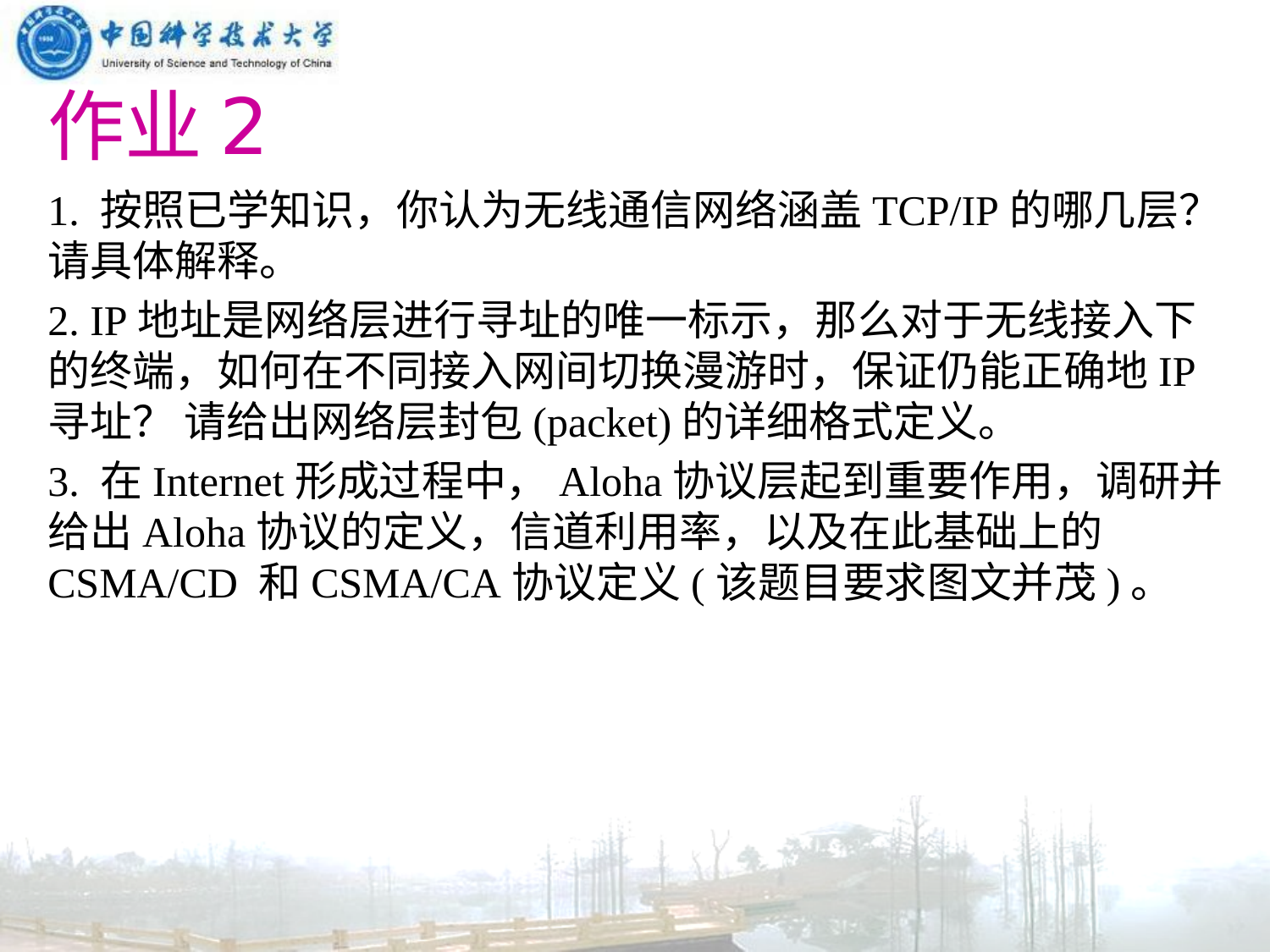

# 作业2
1. 按照已学知识，你认为无线通信网络涵盖TCP/IP的哪几层？请具体解释。
2. IP地址是网络层进行寻址的唯一标示，那么对于无线接入下的终端，如何在不同接入网间切换漫游时，保证仍能正确地IP寻址？ 请给出网络层封包(packet)的详细格式定义。
3. 在Internet形成过程中，Aloha协议层起到重要作用，调研并给出Aloha协议的定义，信道利用率，以及在此基础上的CSMA/CD 和CSMA/CA协议定义(该题目要求图文并茂)。

10